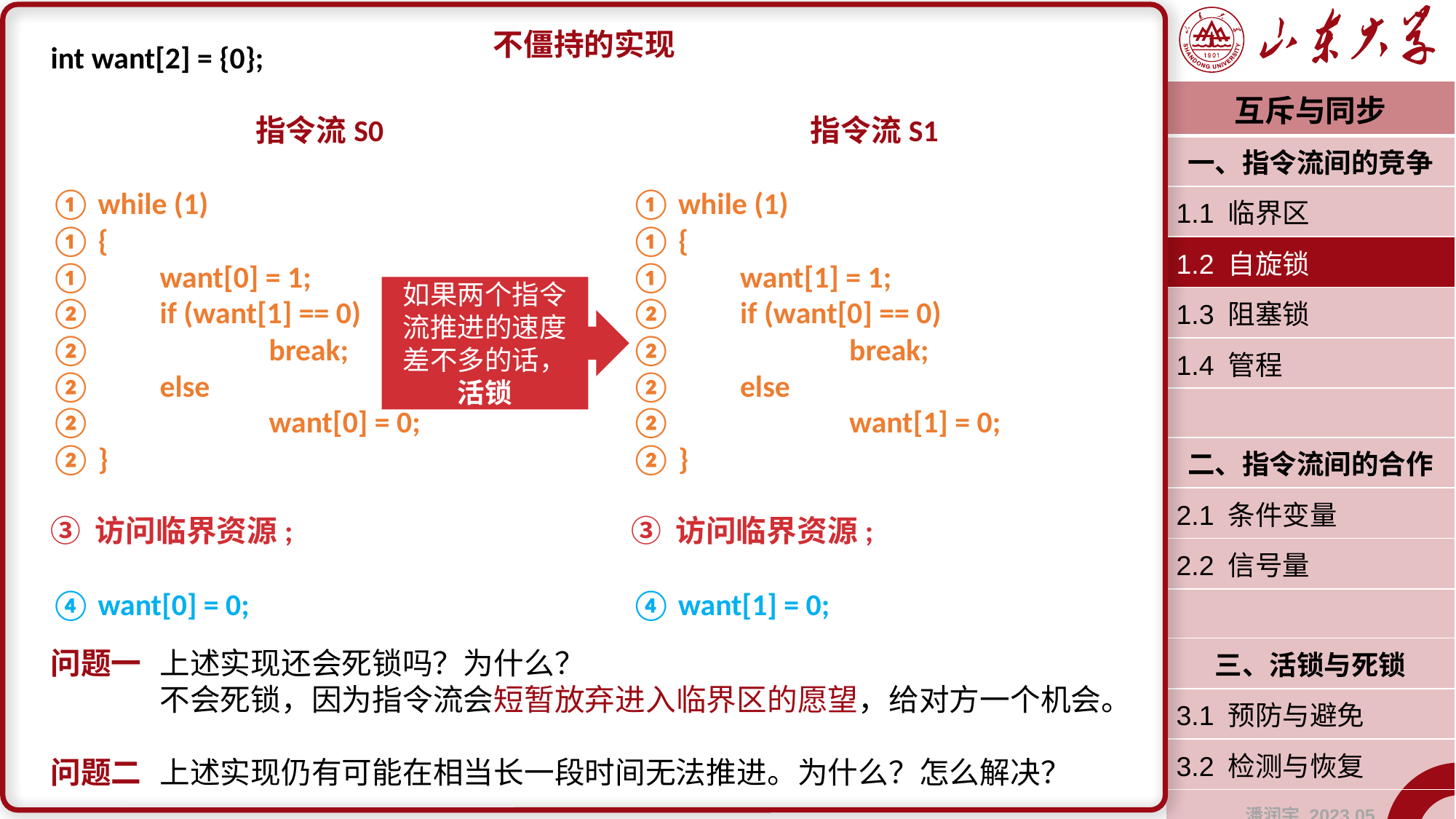

不僵持的实现

问题一	上述实现还会死锁吗？为什么？
	不会死锁，因为指令流会短暂放弃进入临界区的愿望，给对方一个机会。

问题二	上述实现仍有可能在相当长一段时间无法推进。为什么？怎么解决？
int want[2] = {0};

指令流S0

① while (1)
① {
①	want[0] = 1;
②	if (want[1] == 0)
②		break;
②	else
②		want[0] = 0;
② }

③ 访问临界资源;

④ want[0] = 0;

指令流S1

① while (1)
① {
①	want[1] = 1;
②	if (want[0] == 0)
②		break;
②	else
②		want[1] = 0;
② }

③ 访问临界资源;

④ want[1] = 0;
| 互斥与同步 |
| --- |
| 一、指令流间的竞争 |
| 1.1 临界区 |
| 1.2 自旋锁 |
| 1.3 阻塞锁 |
| 1.4 管程 |
|  |
| 二、指令流间的合作 |
| 2.1 条件变量 |
| 2.2 信号量 |
|  |
| 三、活锁与死锁 |
| 3.1 预防与避免 |
| 3.2 检测与恢复 |
| 潘润宇 2023.05 |
如果两个指令流推进的速度差不多的话，活锁